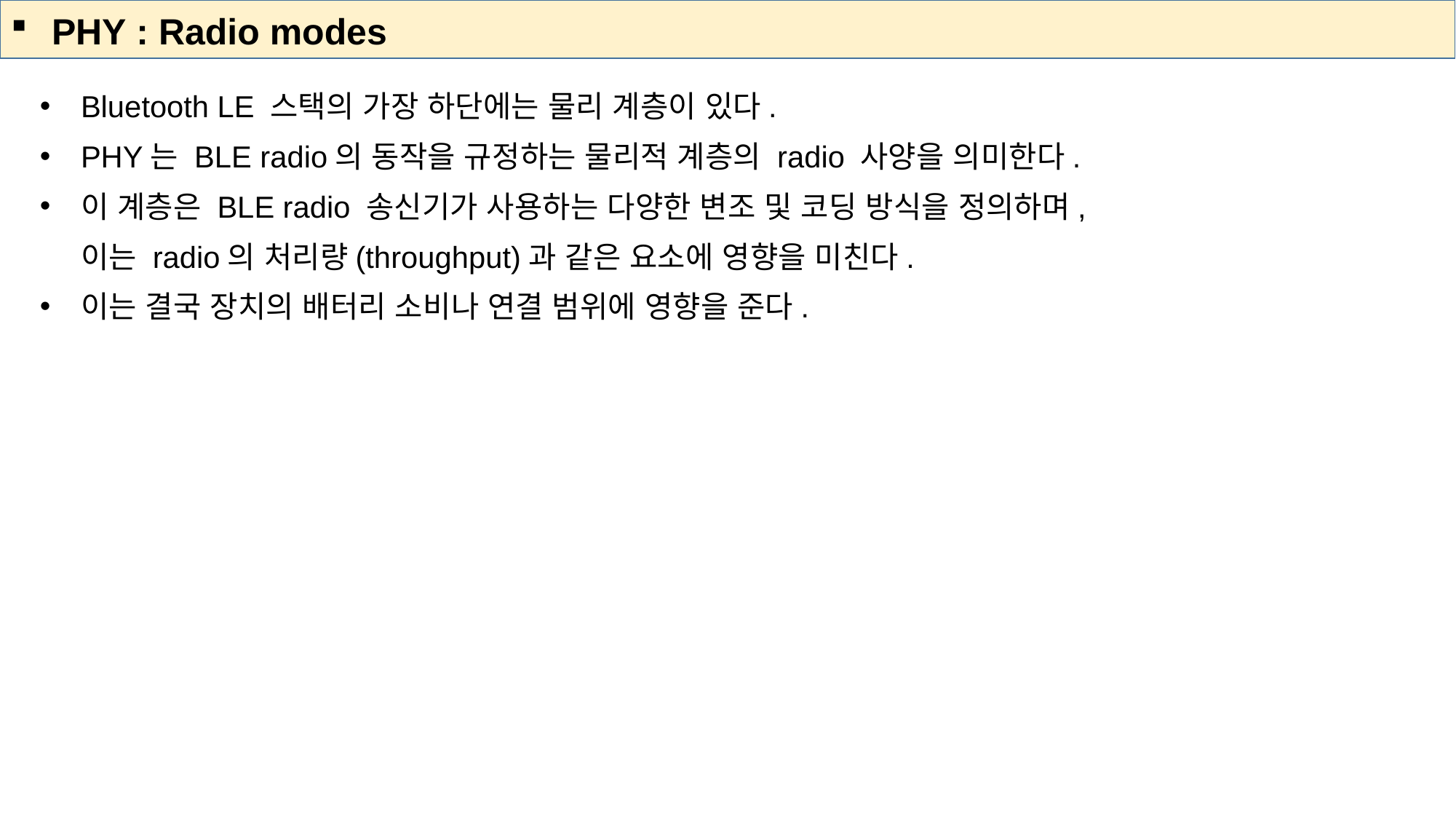

PHY : Radio modes
Bluetooth LE 스택의 가장 하단에는 물리 계층이 있다.
PHY는 BLE radio의 동작을 규정하는 물리적 계층의 radio 사양을 의미한다.
이 계층은 BLE radio 송신기가 사용하는 다양한 변조 및 코딩 방식을 정의하며,
이는 radio의 처리량(throughput)과 같은 요소에 영향을 미친다.
이는 결국 장치의 배터리 소비나 연결 범위에 영향을 준다.